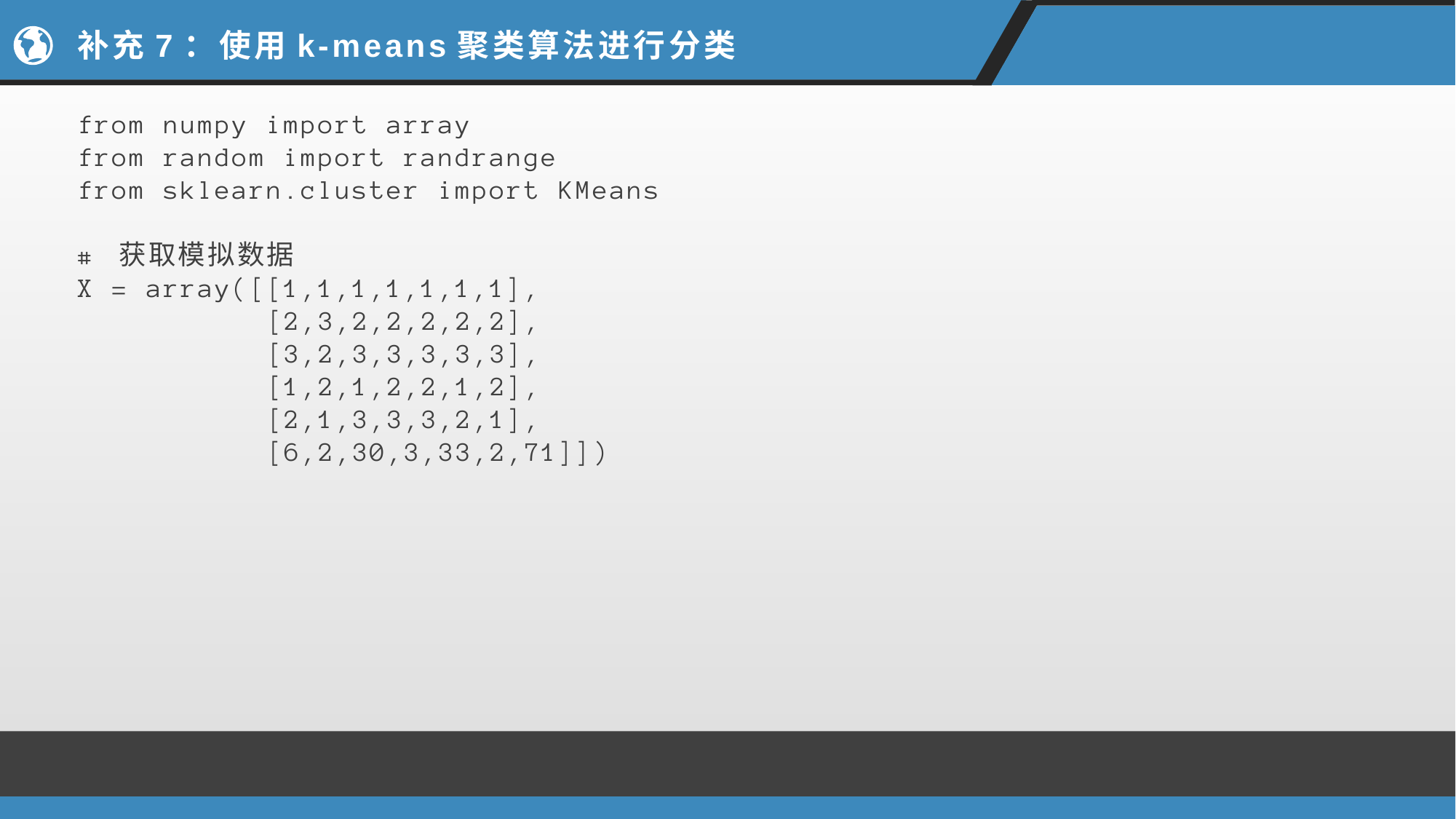

# 补充7：使用k-means聚类算法进行分类

from numpy import array
from random import randrange
from sklearn.cluster import KMeans

# 获取模拟数据
X = array([[1,1,1,1,1,1,1],
           [2,3,2,2,2,2,2],
           [3,2,3,3,3,3,3],
           [1,2,1,2,2,1,2],
           [2,1,3,3,3,2,1],
           [6,2,30,3,33,2,71]])